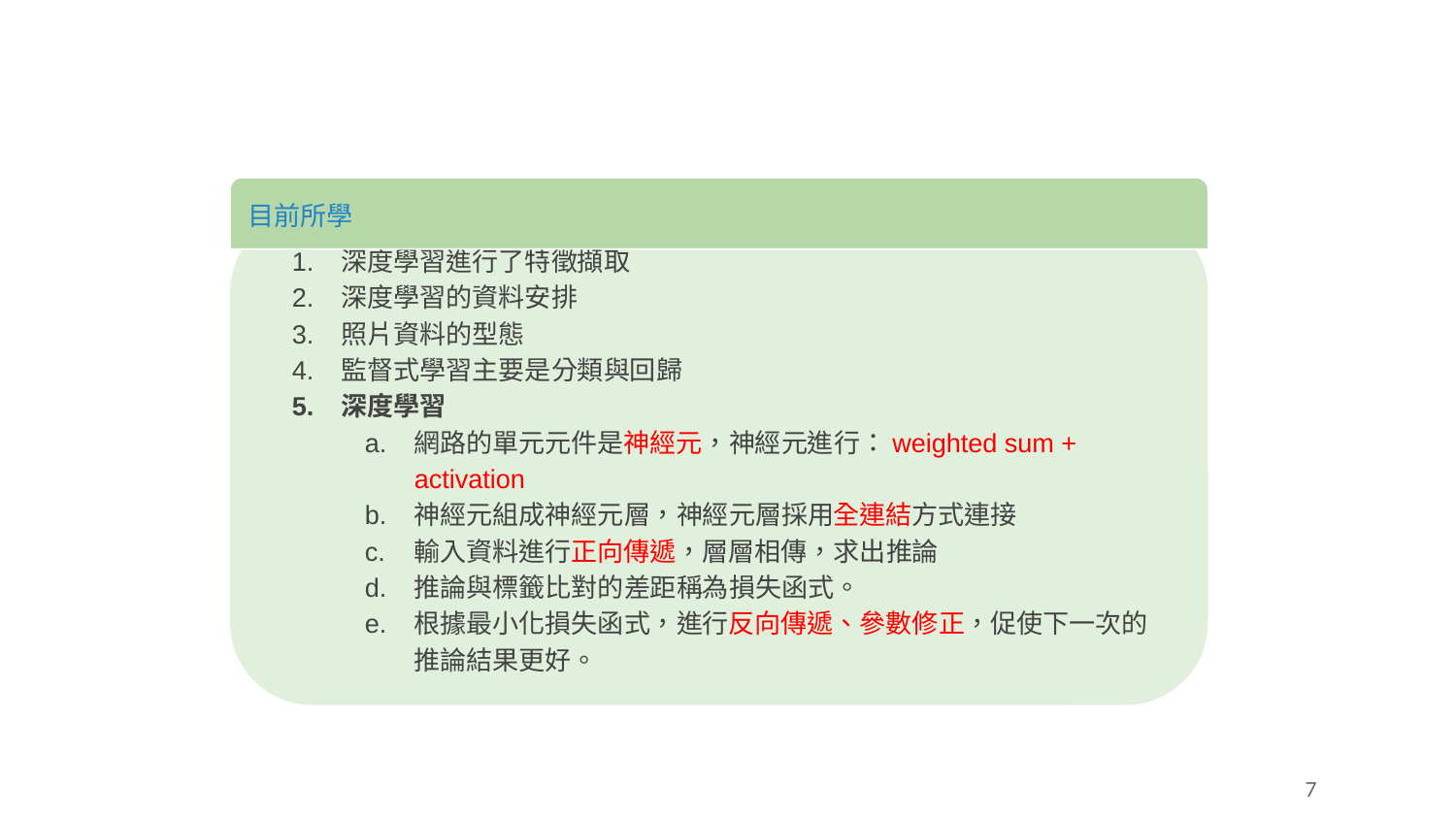

目前所學
深度學習進行了特徵擷取
深度學習的資料安排
照片資料的型態
監督式學習主要是分類與回歸
深度學習
網路的單元元件是神經元，神經元進行：weighted sum + activation
神經元組成神經元層，神經元層採用全連結方式連接
輸入資料進行正向傳遞，層層相傳，求出推論
推論與標籤比對的差距稱為損失函式。
根據最小化損失函式，進行反向傳遞、參數修正，促使下一次的推論結果更好。
7